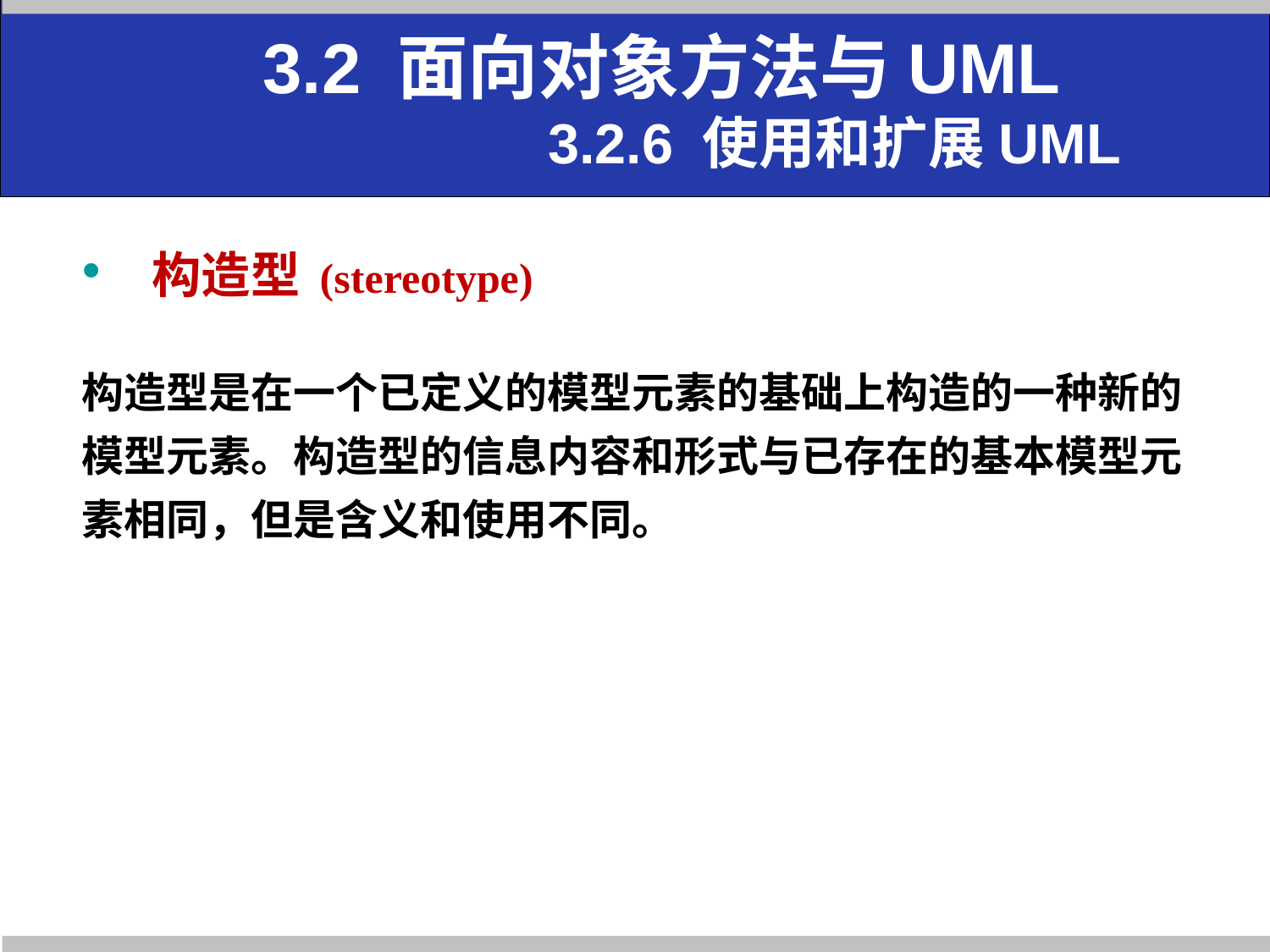

3.2 面向对象方法与UML
                 3.2.6 使用和扩展UML
   构造型 (stereotype)
构造型是在一个已定义的模型元素的基础上构造的一种新的模型元素。构造型的信息内容和形式与已存在的基本模型元素相同，但是含义和使用不同。
375